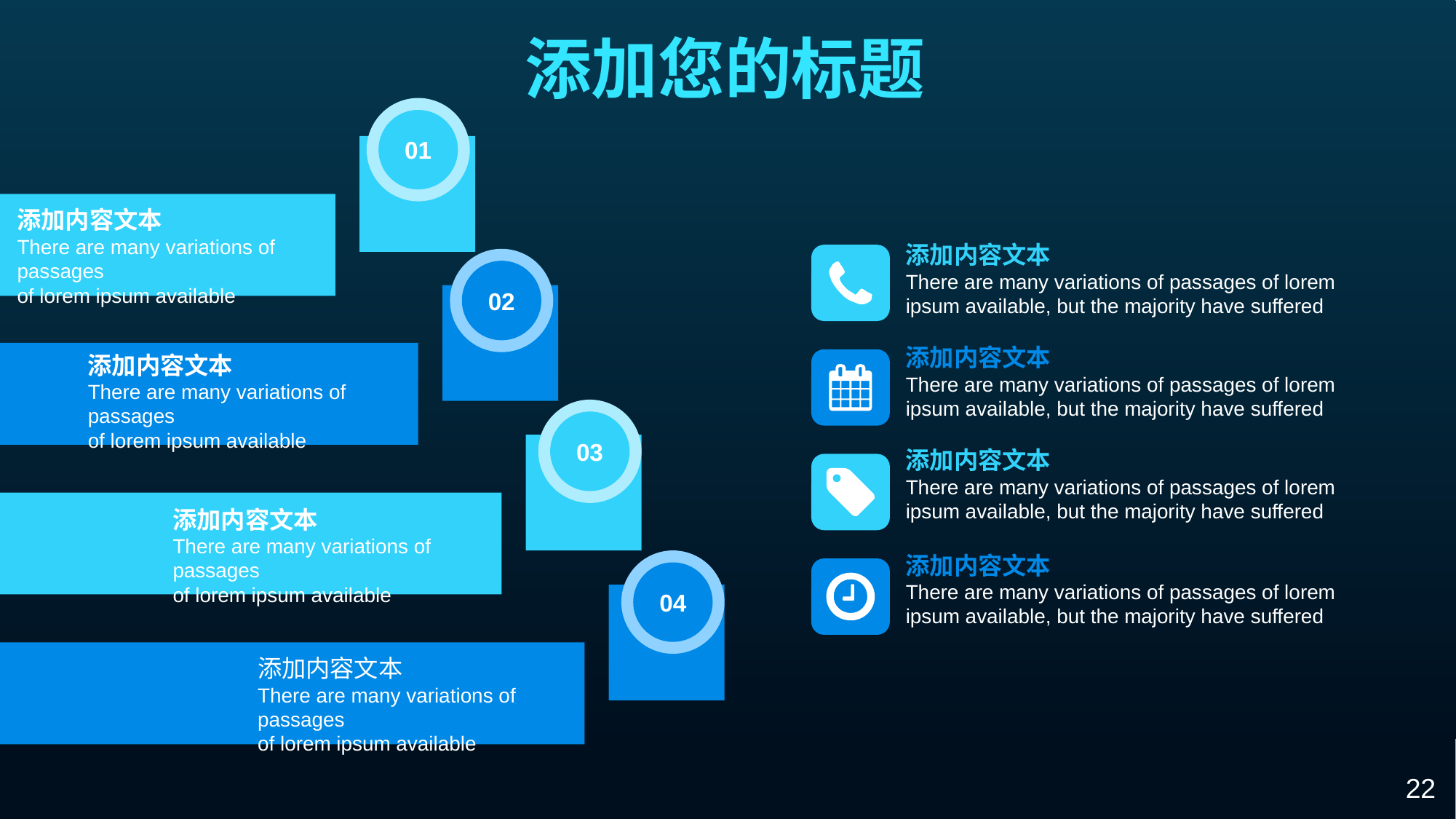

添加您的标题

01

添加内容文本
There are many variations of passages
of lorem ipsum available
添加内容文本
There are many variations of passages of lorem ipsum available, but the majority have suffered

02

添加内容文本
There are many variations of passages of lorem ipsum available, but the majority have suffered
添加内容文本
There are many variations of passages
of lorem ipsum available

03

添加内容文本
There are many variations of passages of lorem ipsum available, but the majority have suffered

添加内容文本
There are many variations of passages
of lorem ipsum available
添加内容文本
There are many variations of passages of lorem ipsum available, but the majority have suffered

04

添加内容文本
There are many variations of passages
of lorem ipsum available
22